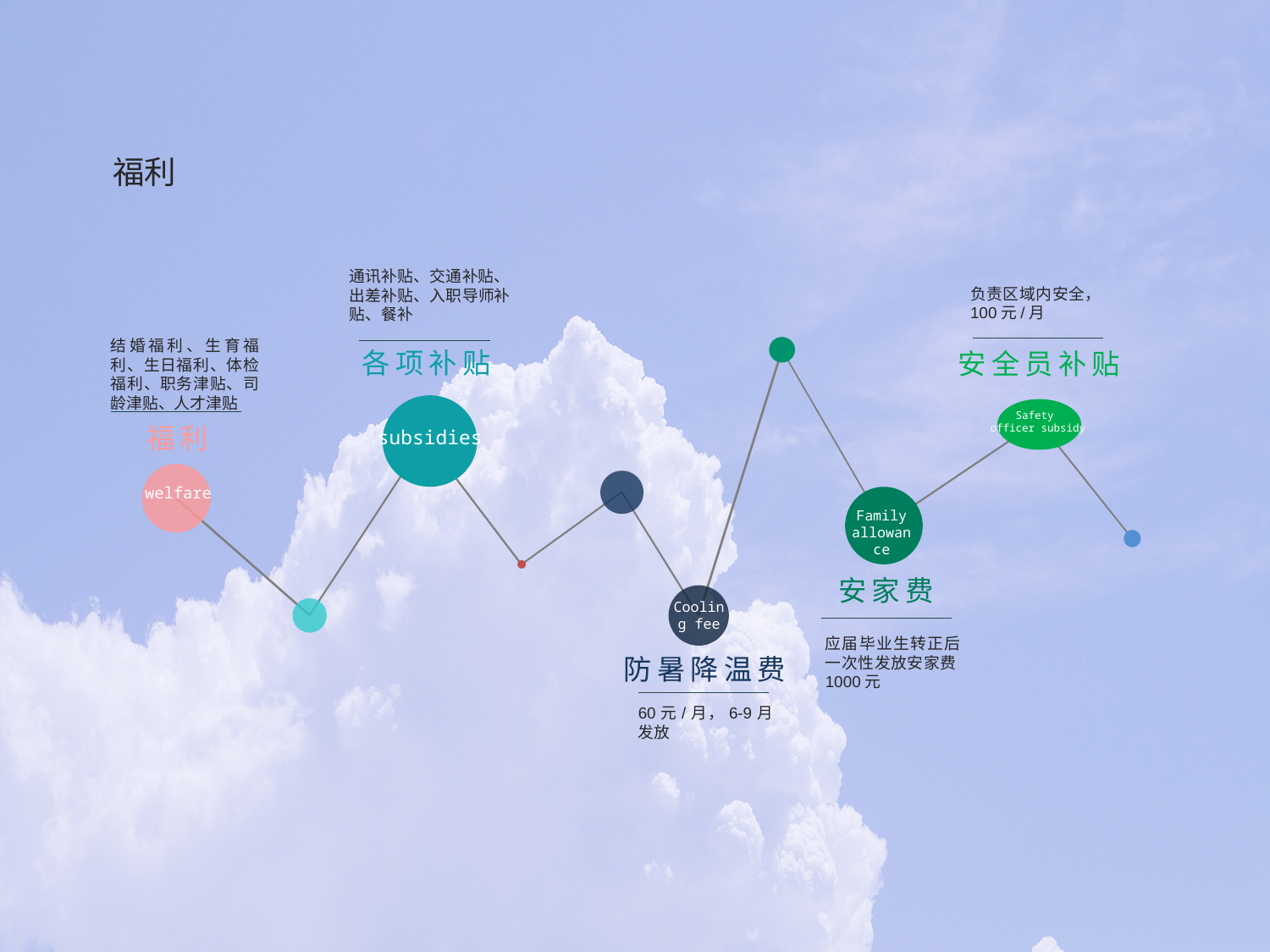

福利
通讯补贴、交通补贴、出差补贴、入职导师补贴、餐补
负责区域内安全，100元/月
结婚福利、生育福利、生日福利、体检福利、职务津贴、司龄津贴、人才津贴

安全员补贴

各项补贴

Safety
officer subsidy
福利
subsidies

welfare

Family allowance

安家费

Cooling fee

应届毕业生转正后一次性发放安家费1000元
防暑降温费
60元/月，6-9月发放